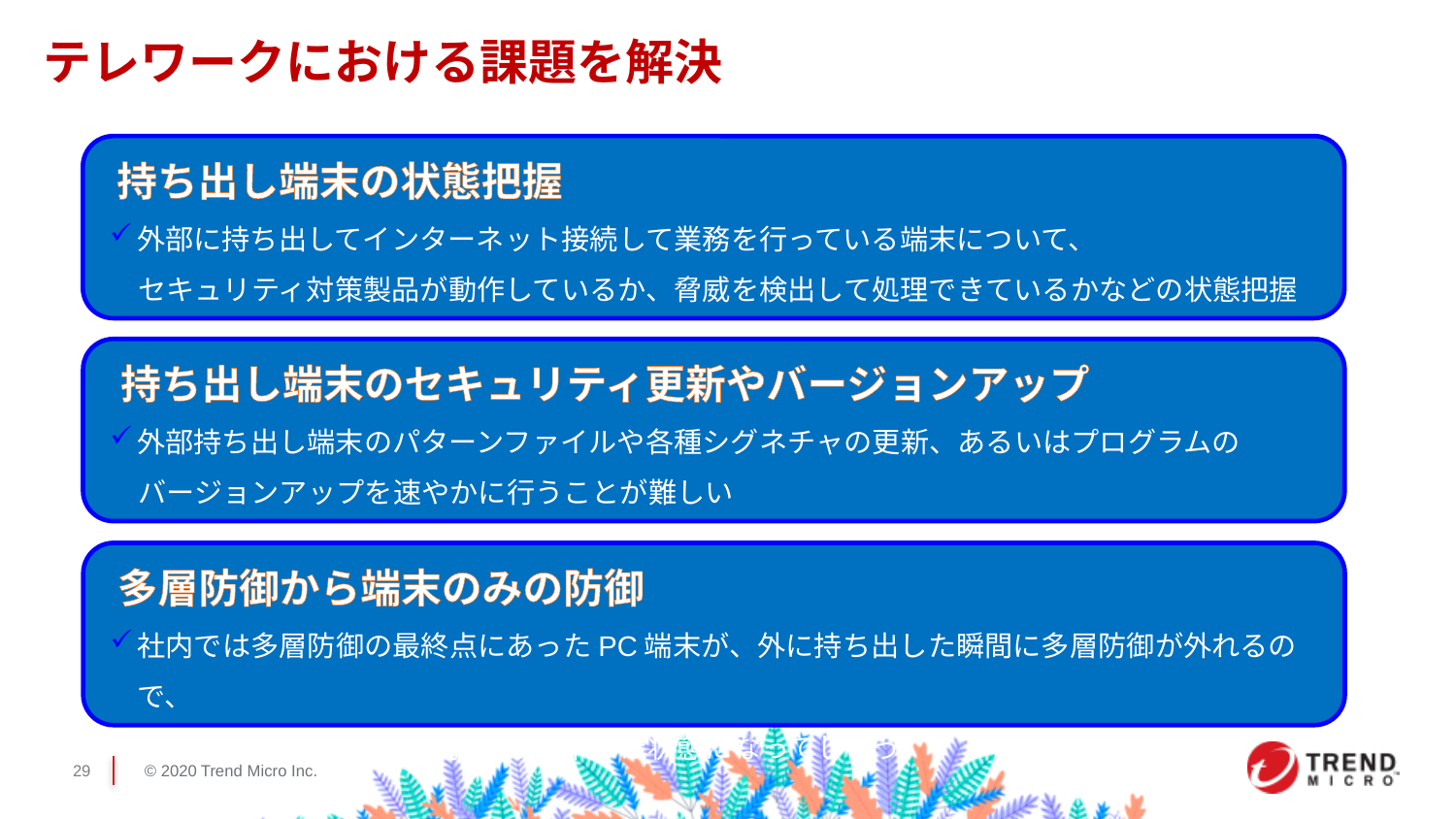

テレワークにおける課題を解決

持ち出し端末の状態把握
外部に持ち出してインターネット接続して業務を行っている端末について、
　セキュリティ対策製品が動作しているか、脅威を検出して処理できているかなどの状態把握が困難

持ち出し端末のセキュリティ更新やバージョンアップ
外部持ち出し端末のパターンファイルや各種シグネチャの更新、あるいはプログラムの
　バージョンアップを速やかに行うことが難しい

多層防御から端末のみの防御
社内では多層防御の最終点にあったPC端末が、外に持ち出した瞬間に多層防御が外れるので、
　端末自体のセキュリティ強度が低下した状態になってしまう